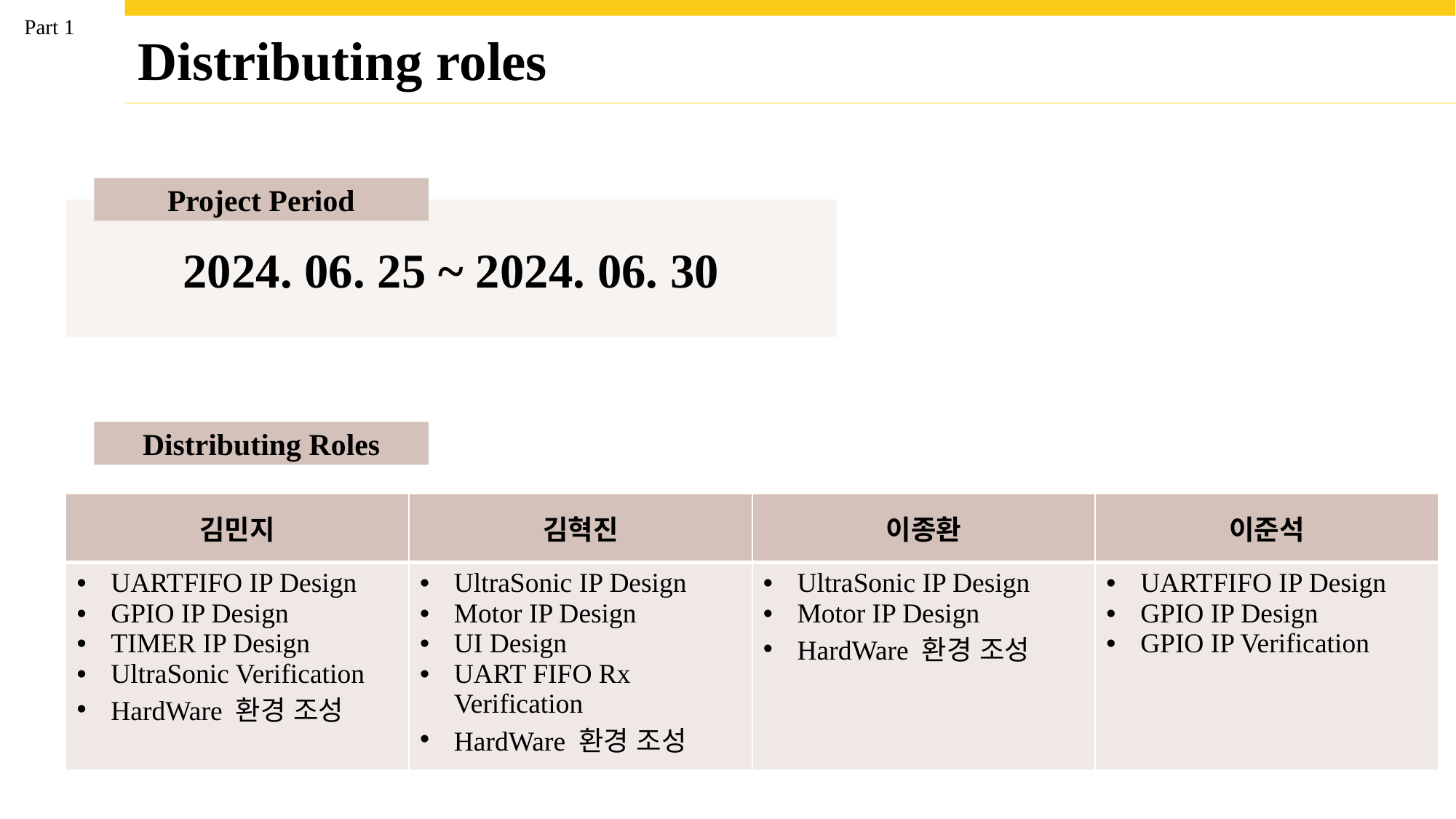

Part 1
Distributing roles
Project Period
2024. 06. 25 ~ 2024. 06. 30
Distributing Roles
| 김민지 | 김혁진 | 이종환 | 이준석 |
| --- | --- | --- | --- |
| UARTFIFO IP Design GPIO IP Design TIMER IP Design UltraSonic Verification HardWare 환경 조성 | UltraSonic IP Design Motor IP Design UI Design UART FIFO Rx Verification HardWare 환경 조성 | UltraSonic IP Design Motor IP Design HardWare 환경 조성 | UARTFIFO IP Design GPIO IP Design GPIO IP Verification |